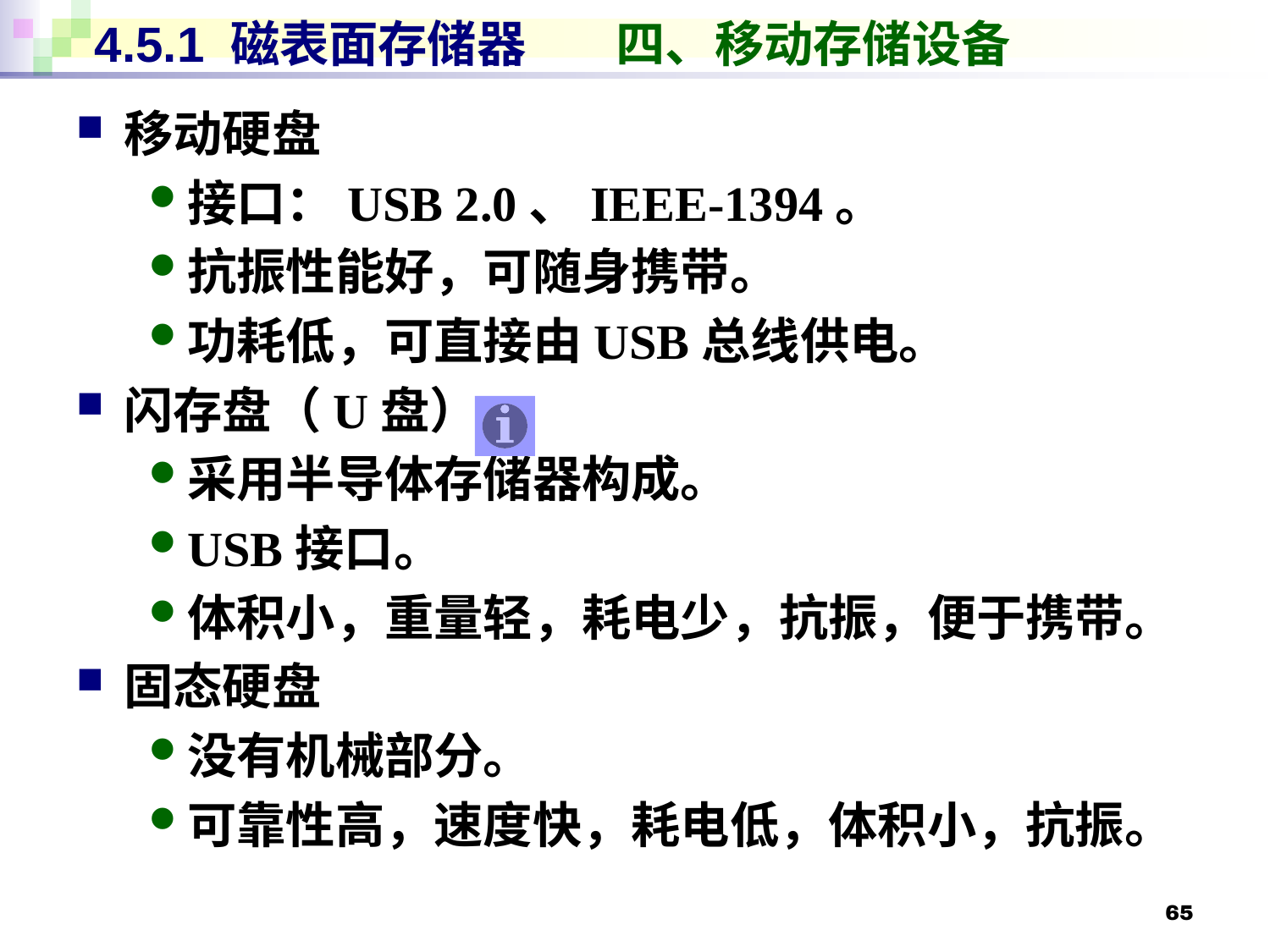

# 4.5.1 磁表面存储器        四、移动存储设备
移动硬盘
接口：USB 2.0、IEEE-1394。
抗振性能好，可随身携带。
功耗低，可直接由USB总线供电。
闪存盘（U盘）
采用半导体存储器构成。
USB接口。
体积小，重量轻，耗电少，抗振，便于携带。
固态硬盘
没有机械部分。
可靠性高，速度快，耗电低，体积小，抗振。

65